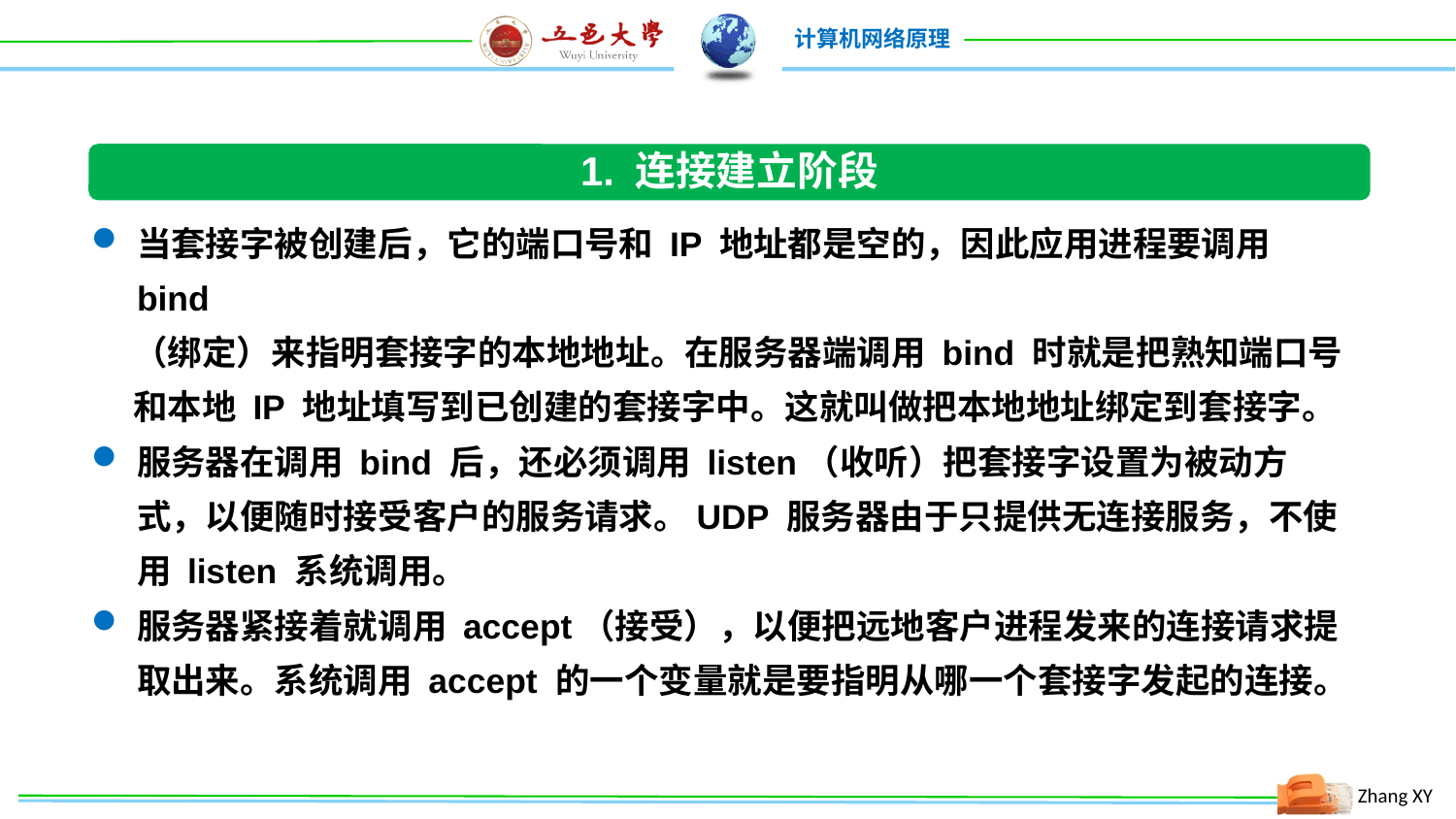

1. 连接建立阶段

当套接字被创建后，它的端口号和 IP 地址都是空的，因此应用进程要调用 bind
（绑定）来指明套接字的本地地址。在服务器端调用 bind 时就是把熟知端口号和本地 IP 地址填写到已创建的套接字中。这就叫做把本地地址绑定到套接字。
服务器在调用 bind 后，还必须调用 listen（收听）把套接字设置为被动方式，以便随时接受客户的服务请求。UDP 服务器由于只提供无连接服务，不使用 listen 系统调用。
服务器紧接着就调用 accept（接受），以便把远地客户进程发来的连接请求提取出来。系统调用 accept 的一个变量就是要指明从哪一个套接字发起的连接。